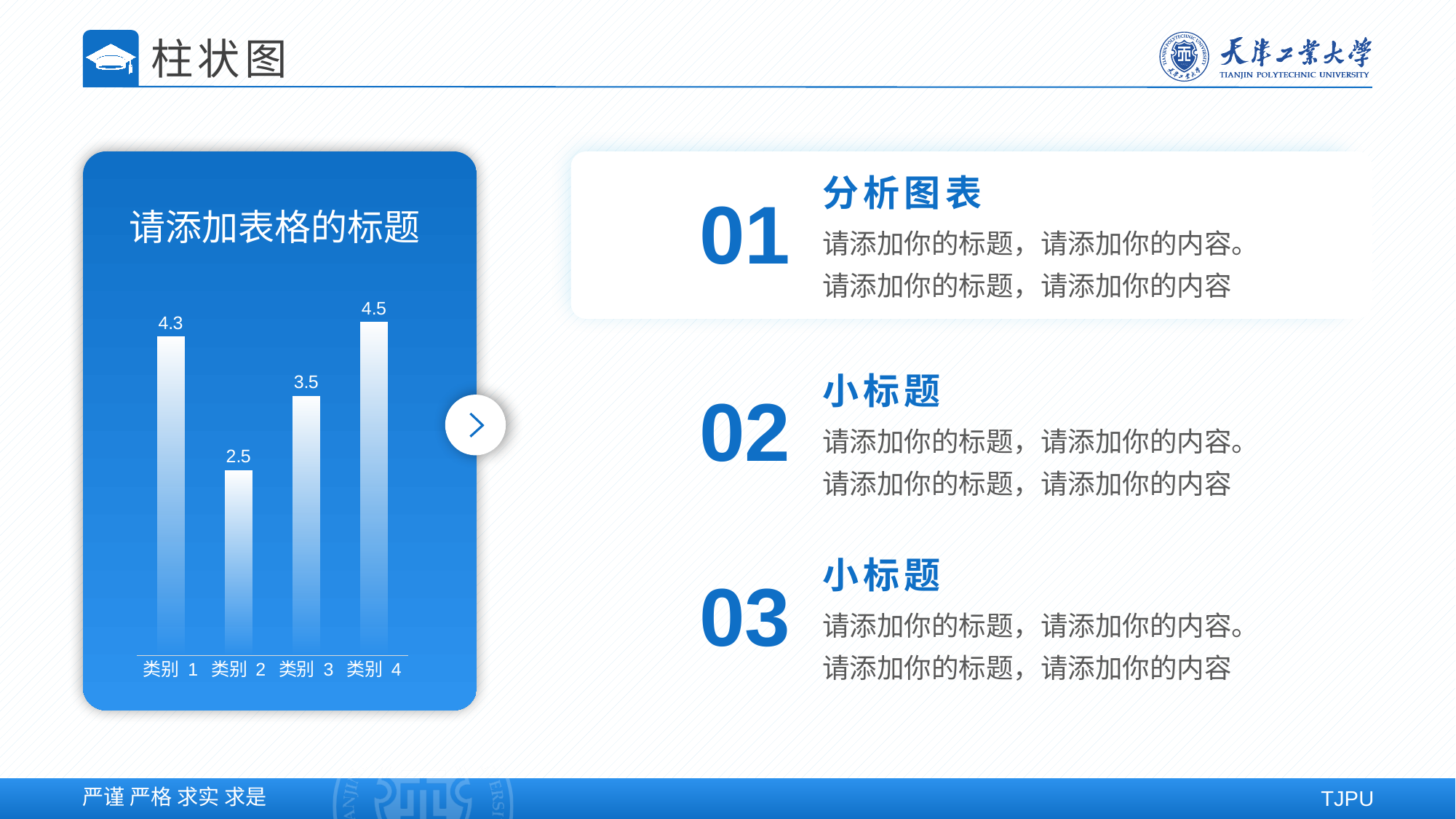

柱状图

分析图表
01
请添加你的标题，请添加你的内容。请添加你的标题，请添加你的内容
请添加表格的标题

### Chart

| Category | 系列 1 |
|---|---|
| 类别 1 | 4.3 |
| 类别 2 | 2.5 |
| 类别 3 | 3.5 |
| 类别 4 | 4.5 |
小标题
02
请添加你的标题，请添加你的内容。请添加你的标题，请添加你的内容

小标题
03
请添加你的标题，请添加你的内容。请添加你的标题，请添加你的内容